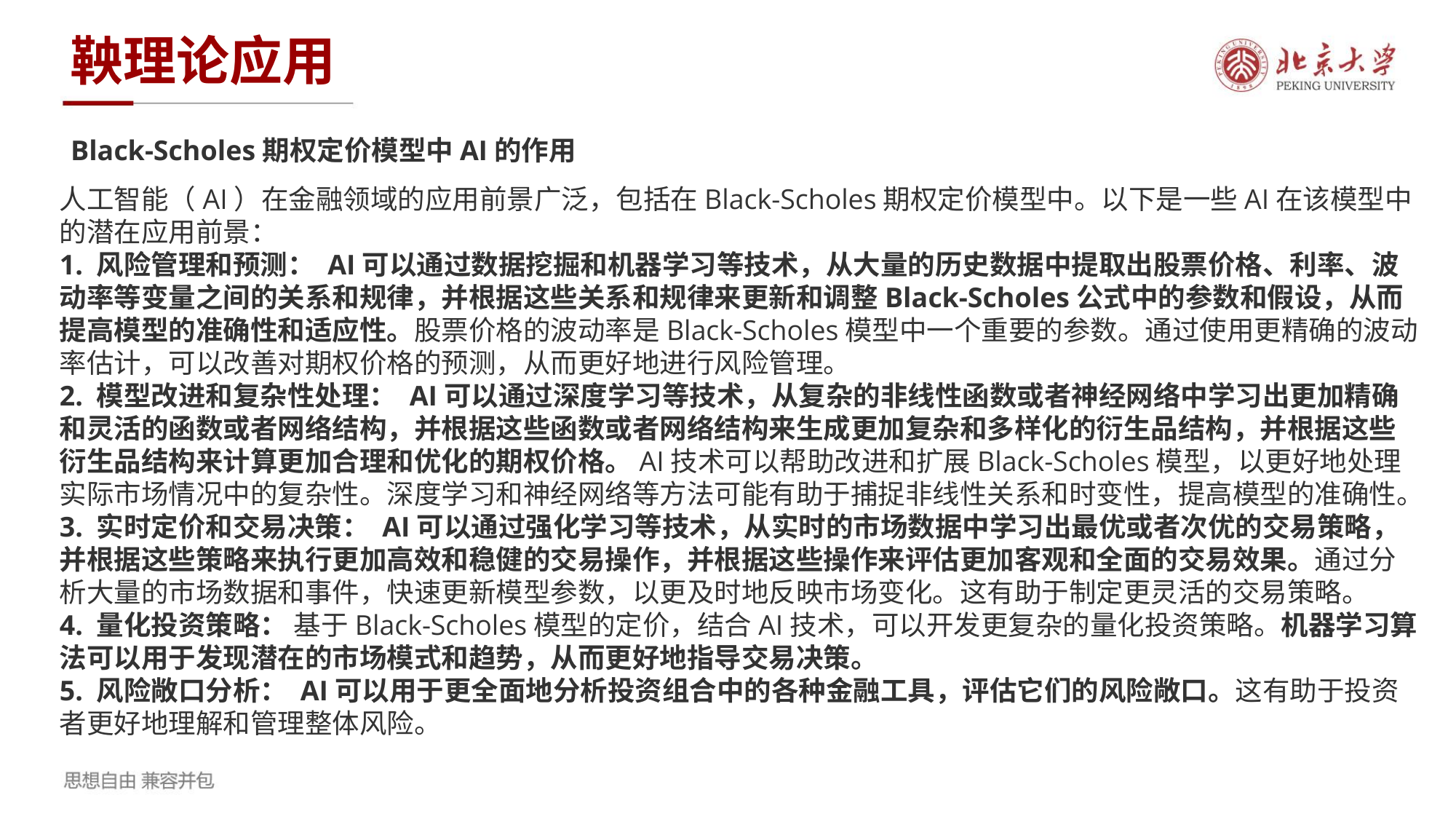

鞅理论应用
Black-Scholes期权定价模型中AI的作用
人工智能（AI）在金融领域的应用前景广泛，包括在Black-Scholes期权定价模型中。以下是一些AI在该模型中的潜在应用前景：
1. 风险管理和预测： AI可以通过数据挖掘和机器学习等技术，从大量的历史数据中提取出股票价格、利率、波动率等变量之间的关系和规律，并根据这些关系和规律来更新和调整Black-Scholes公式中的参数和假设，从而提高模型的准确性和适应性。股票价格的波动率是Black-Scholes模型中一个重要的参数。通过使用更精确的波动率估计，可以改善对期权价格的预测，从而更好地进行风险管理。
2. 模型改进和复杂性处理： AI可以通过深度学习等技术，从复杂的非线性函数或者神经网络中学习出更加精确和灵活的函数或者网络结构，并根据这些函数或者网络结构来生成更加复杂和多样化的衍生品结构，并根据这些衍生品结构来计算更加合理和优化的期权价格。AI技术可以帮助改进和扩展Black-Scholes模型，以更好地处理实际市场情况中的复杂性。深度学习和神经网络等方法可能有助于捕捉非线性关系和时变性，提高模型的准确性。
3. 实时定价和交易决策： AI可以通过强化学习等技术，从实时的市场数据中学习出最优或者次优的交易策略，并根据这些策略来执行更加高效和稳健的交易操作，并根据这些操作来评估更加客观和全面的交易效果。通过分析大量的市场数据和事件，快速更新模型参数，以更及时地反映市场变化。这有助于制定更灵活的交易策略。
4. 量化投资策略： 基于Black-Scholes模型的定价，结合AI技术，可以开发更复杂的量化投资策略。机器学习算法可以用于发现潜在的市场模式和趋势，从而更好地指导交易决策。
5. 风险敞口分析： AI可以用于更全面地分析投资组合中的各种金融工具，评估它们的风险敞口。这有助于投资者更好地理解和管理整体风险。